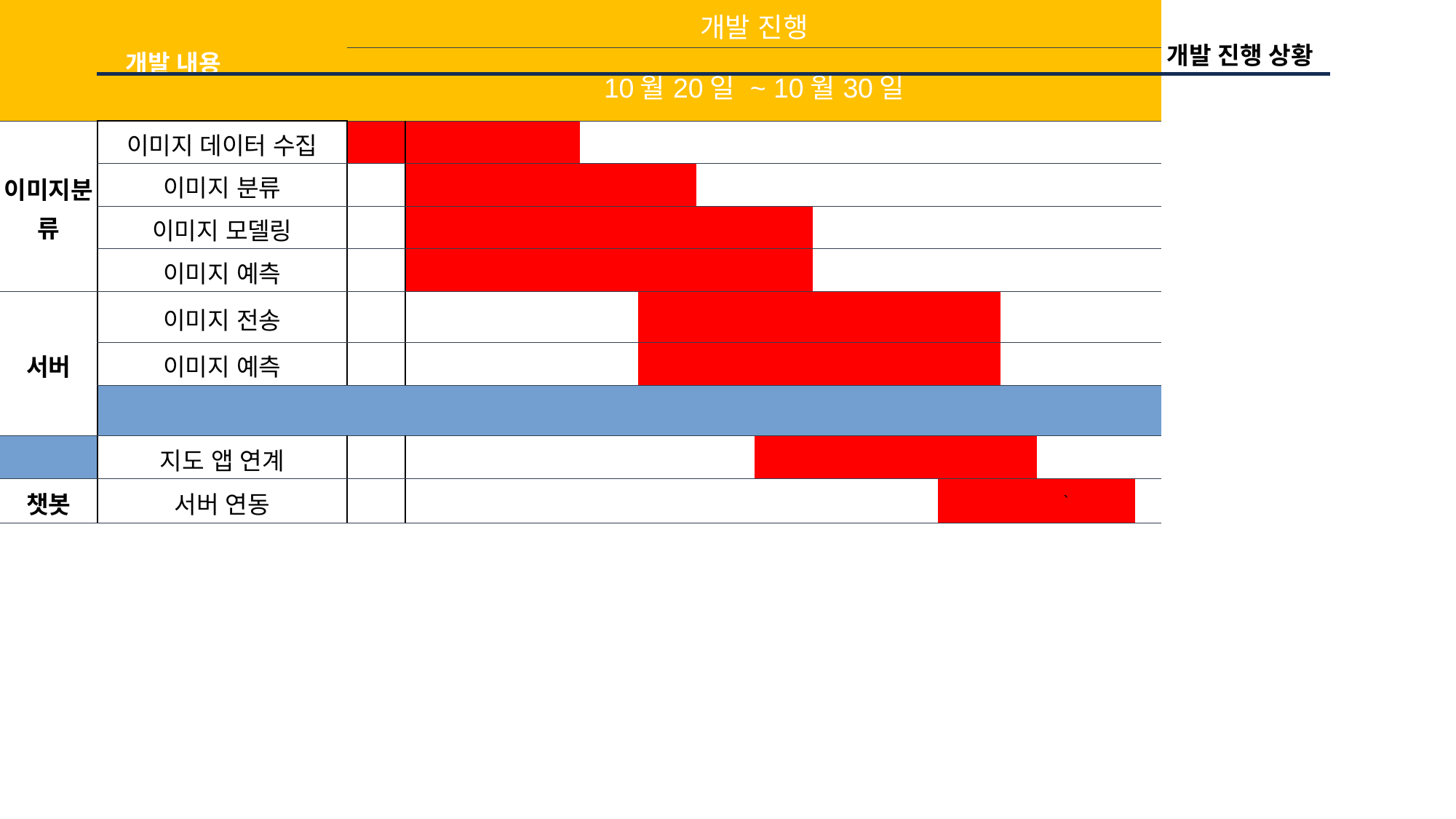

1. INTRODUCTION
개발 진행 상황
| 개발 내용 |  | 개발 진행 |  |  |  |  |  |  |  |  |  |  |  |  |  |  |
| --- | --- | --- | --- | --- | --- | --- | --- | --- | --- | --- | --- | --- | --- | --- | --- | --- |
|  |  | 10월20일 ~ 10월30일 |  |  |  |  |  |  |  |  |  |  |  |  |  |  |
| 이미지분류 | 이미지 데이터 수집 |  |  |  |  |  |  |  |  |  |  |  |  |  |  |  |
|  | 이미지 분류 |  |  |  |  |  |  |  |  |  |  |  |  |  |  |  |
|  | 이미지 모델링 |  |  |  |  |  |  |  |  |  |  |  |  |  |  |  |
|  | 이미지 예측 |  |  |  |  |  |  |  |  |  |  |  |  |  |  |  |
| 서버 | 이미지 전송 |  |  |  |  |  |  |  |  |  |  |  |  |  |  |  |
|  | 이미지 예측 |  |  |  |  |  |  |  |  |  |  |  |  |  |  |  |
|  |  |  |  |  |  |  |  |  |  |  |  |  |  |  |  |  |
|  | 지도 앱 연계 |  |  |  |  |  |  |  |  |  |  |  |  |  |  |  |
| 챗봇 | 서버 연동 |  |  |  |  |  |  |  |  |  |  |  |  | ` |  |  |
|  | 시나리오 |  |  |  |  |  |  |  |  |  |  |  |  |  |  |  |